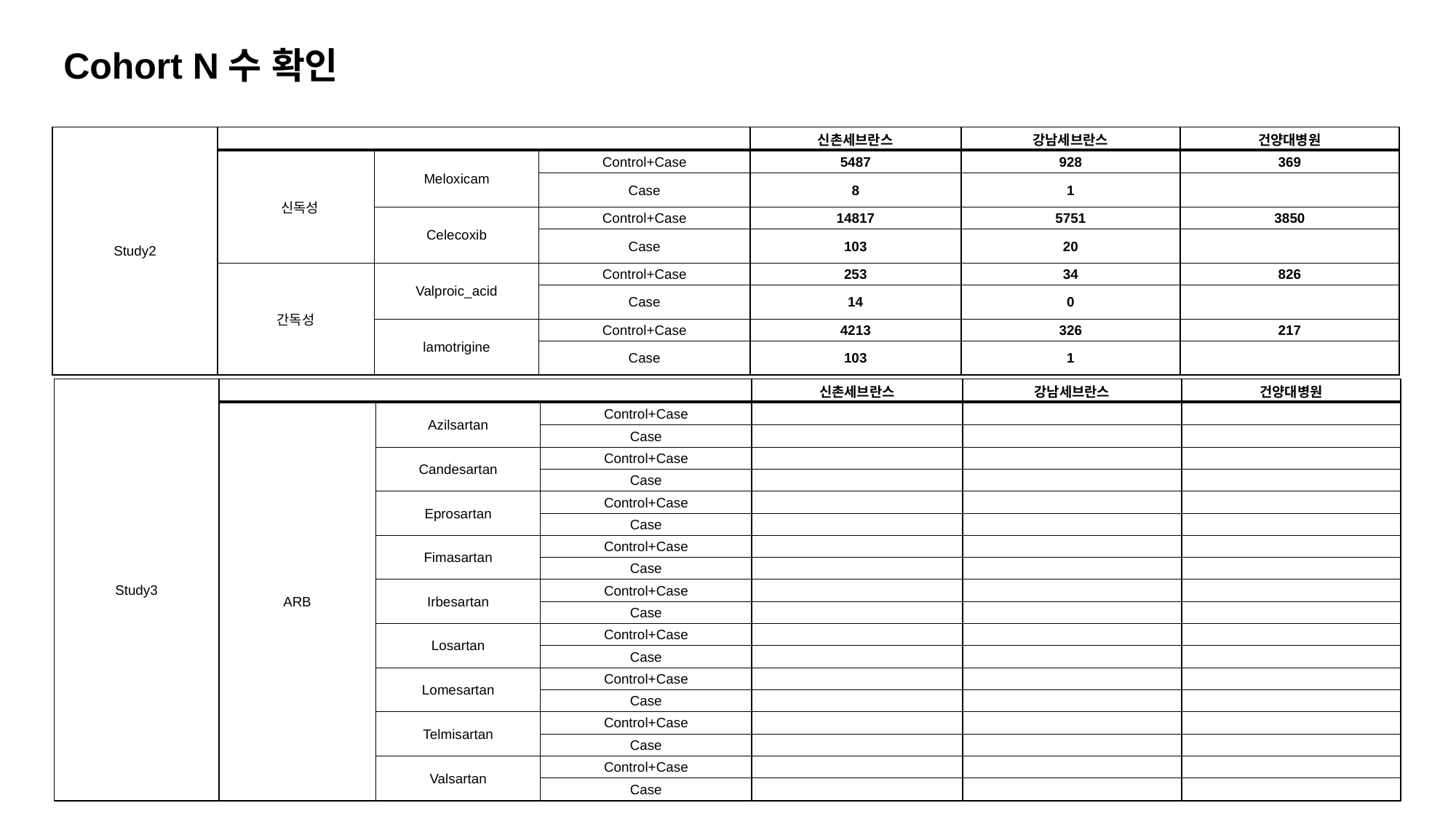

# Cohort N수 확인
| Study2 |  |  |  | 신촌세브란스 | 강남세브란스 | 건양대병원 |
| --- | --- | --- | --- | --- | --- | --- |
|  | 신독성 | Meloxicam | Control+Case | 5487 | 928 | 369 |
|  |  |  | Case | 8 | 1 |  |
|  |  | Celecoxib | Control+Case | 14817 | 5751 | 3850 |
|  |  |  | Case | 103 | 20 |  |
|  | 간독성 | Valproic\_acid | Control+Case | 253 | 34 | 826 |
|  |  |  | Case | 14 | 0 |  |
|  |  | lamotrigine | Control+Case | 4213 | 326 | 217 |
|  |  |  | Case | 103 | 1 |  |
| Study3 |  |  |  | 신촌세브란스 | 강남세브란스 | 건양대병원 |
| --- | --- | --- | --- | --- | --- | --- |
|  | ARB | Azilsartan | Control+Case |  |  |  |
|  |  |  | Case |  |  |  |
|  |  | Candesartan | Control+Case |  |  |  |
|  |  |  | Case |  |  |  |
|  |  | Eprosartan | Control+Case |  |  |  |
|  |  |  | Case |  |  |  |
|  |  | Fimasartan | Control+Case |  |  |  |
|  |  |  | Case |  |  |  |
|  |  | Irbesartan | Control+Case |  |  |  |
|  |  |  | Case |  |  |  |
|  |  | Losartan | Control+Case |  |  |  |
|  |  |  | Case |  |  |  |
|  |  | Lomesartan | Control+Case |  |  |  |
|  |  |  | Case |  |  |  |
|  |  | Telmisartan | Control+Case |  |  |  |
|  |  |  | Case |  |  |  |
|  |  | Valsartan | Control+Case |  |  |  |
|  |  |  | Case |  |  |  |